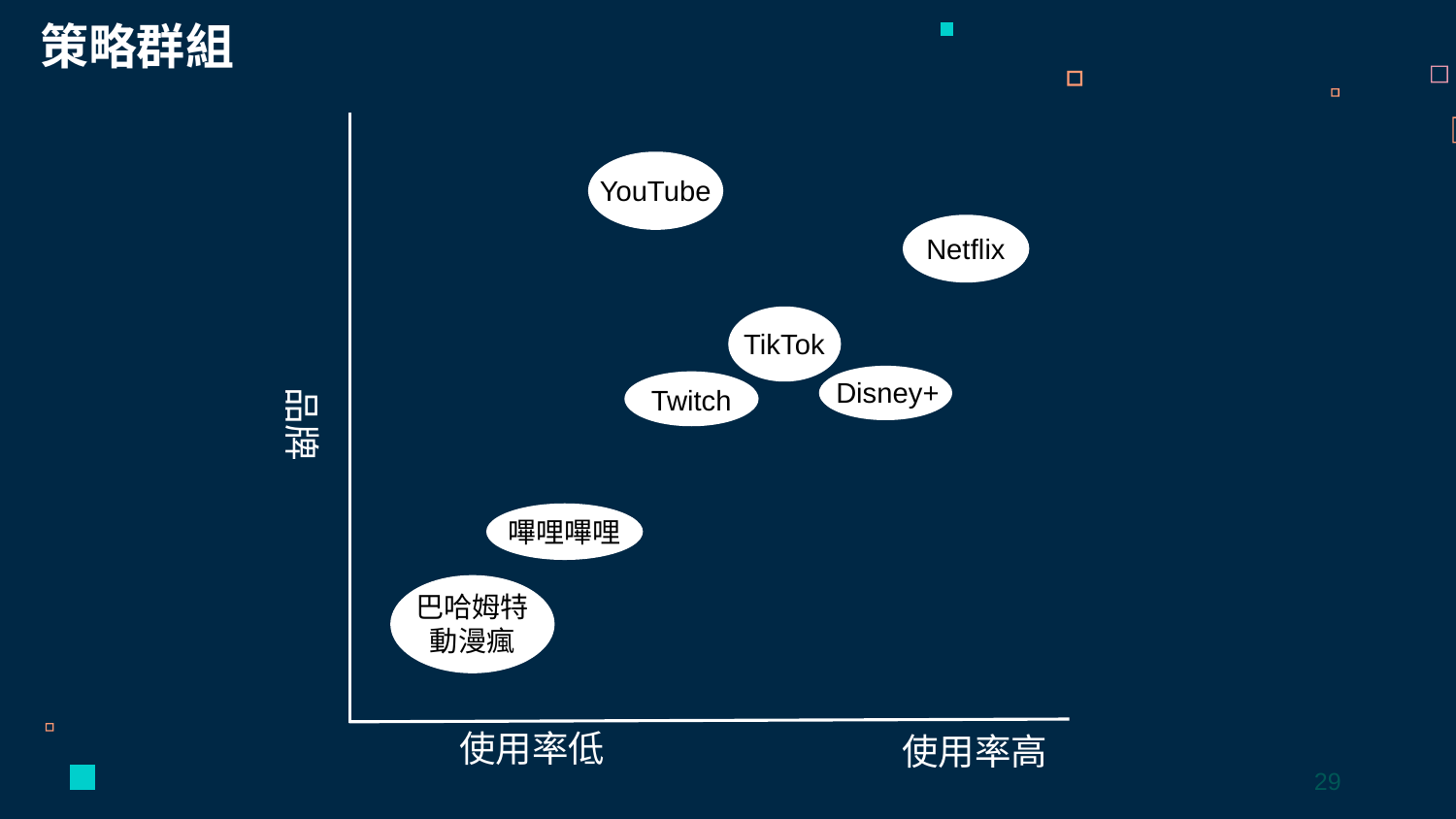

策略群組

YouTube

Netflix

TikTok

Disney+

Twitch
品牌

嗶哩嗶哩

巴哈姆特動漫瘋
使用率低
使用率高
29